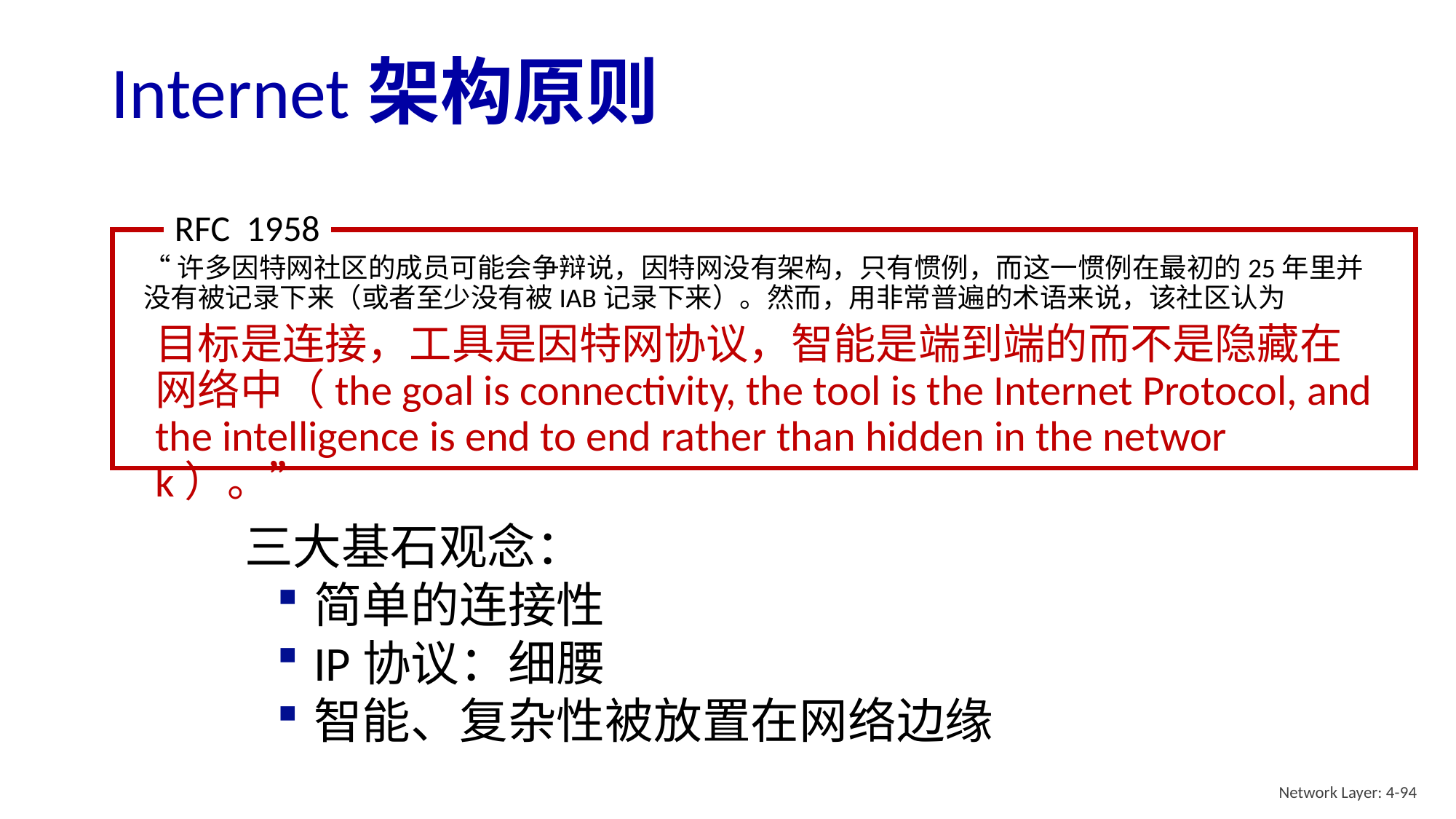

# Internet架构原则
RFC  1958

“许多因特网社区的成员可能会争辩说，因特网没有架构，只有惯例，而这一惯例在最初的25年里并没有被记录下来（或者至少没有被IAB记录下来）。然而，用非常普遍的术语来说，该社区认为
目标是连接，工具是因特网协议，智能是端到端的而不是隐藏在网络中（the goal is connectivity, the tool is the Internet Protocol, and the intelligence is end to end rather than hidden in the network）。”
三大基石观念：
简单的连接性
IP协议：细腰
智能、复杂性被放置在网络边缘

Network Layer: 4-94